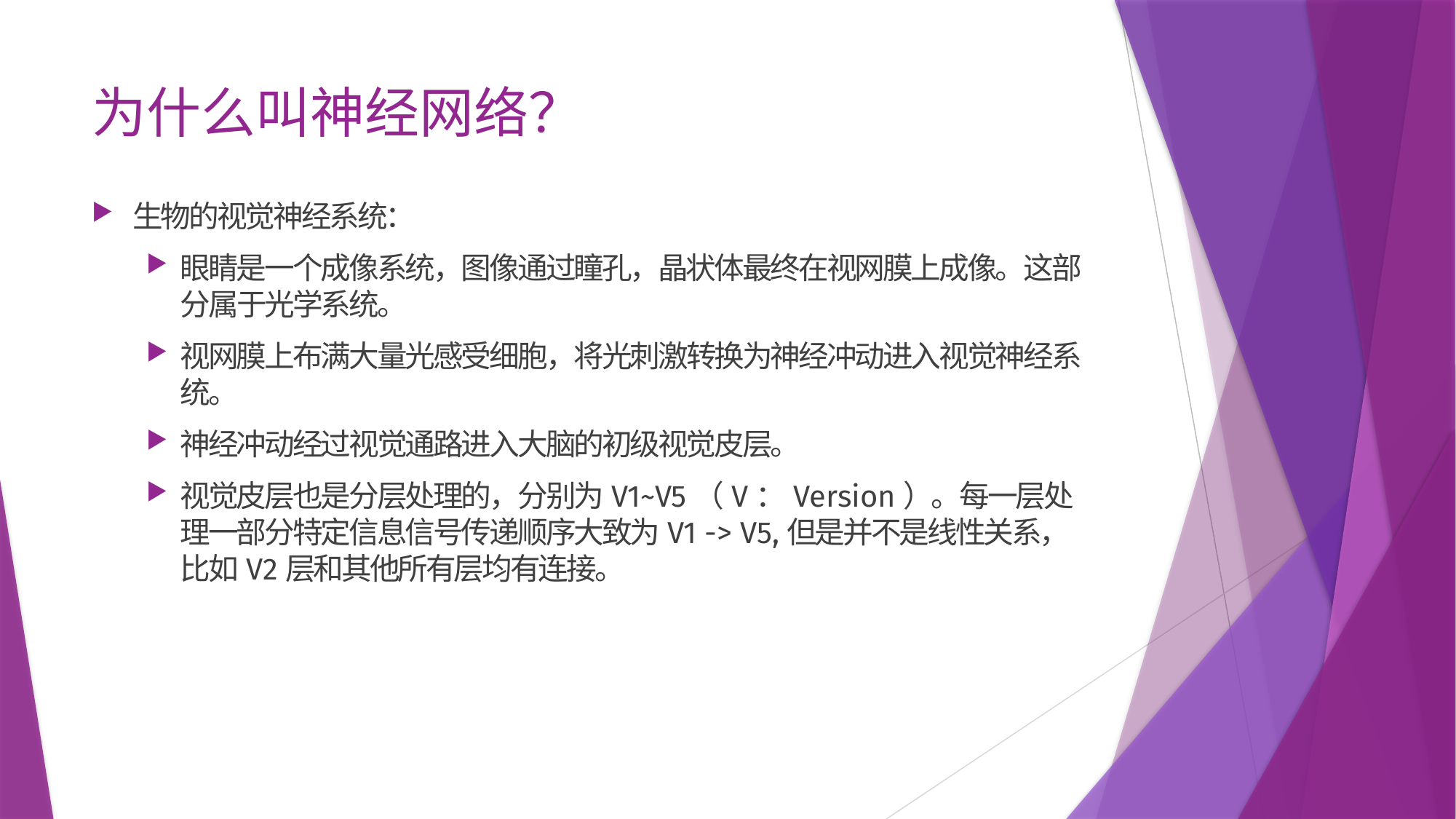

# 为什么叫神经网络？
生物的视觉神经系统：
眼睛是一个成像系统，图像通过瞳孔，晶状体最终在视网膜上成像。这部分属于光学系统。
视网膜上布满大量光感受细胞，将光刺激转换为神经冲动进入视觉神经系统。
神经冲动经过视觉通路进入大脑的初级视觉皮层。
视觉皮层也是分层处理的，分别为V1~V5（V：Version）。每一层处理一部分特定信息信号传递顺序大致为V1 -> V5,但是并不是线性关系，比如V2层和其他所有层均有连接。